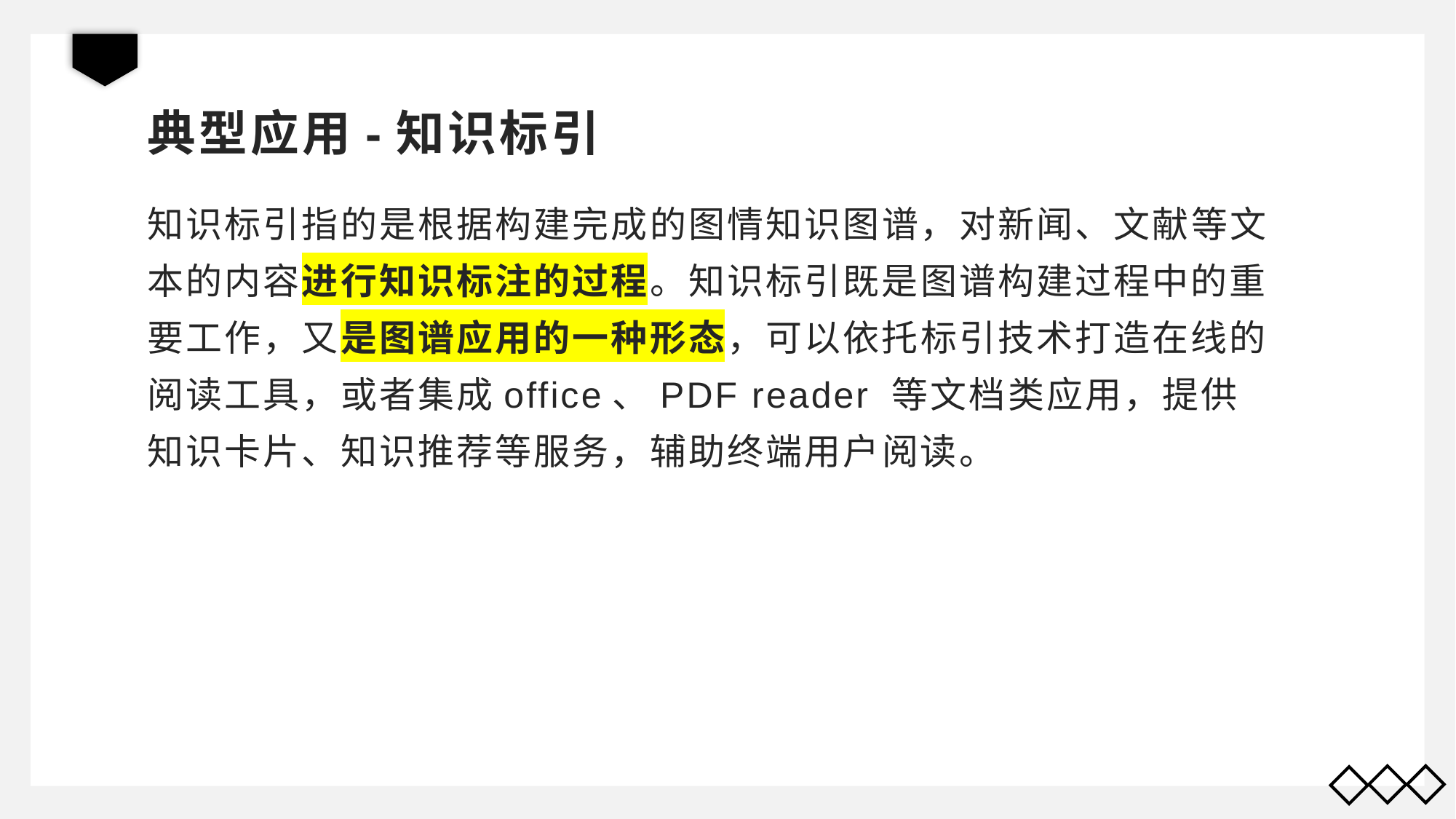

# 典型应用-知识标引
知识标引指的是根据构建完成的图情知识图谱，对新闻、文献等文本的内容进行知识标注的过程。知识标引既是图谱构建过程中的重要工作，又是图谱应用的一种形态，可以依托标引技术打造在线的阅读工具，或者集成office、PDF reader 等文档类应用，提供知识卡片、知识推荐等服务，辅助终端用户阅读。